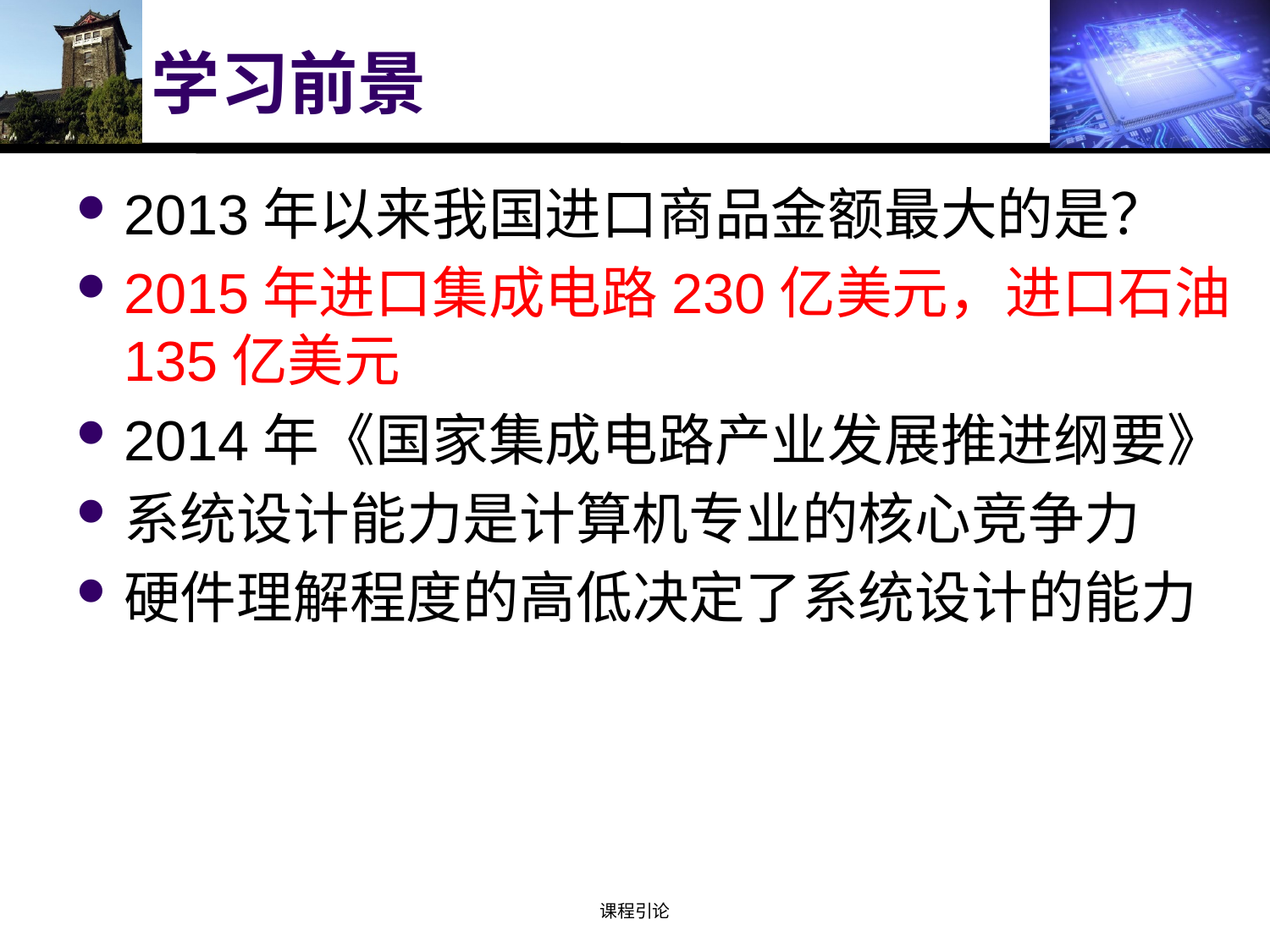

# 学习前景
2013年以来我国进口商品金额最大的是？
2015年进口集成电路230亿美元，进口石油135亿美元
2014年《国家集成电路产业发展推进纲要》
系统设计能力是计算机专业的核心竞争力
硬件理解程度的高低决定了系统设计的能力

课程引论
18